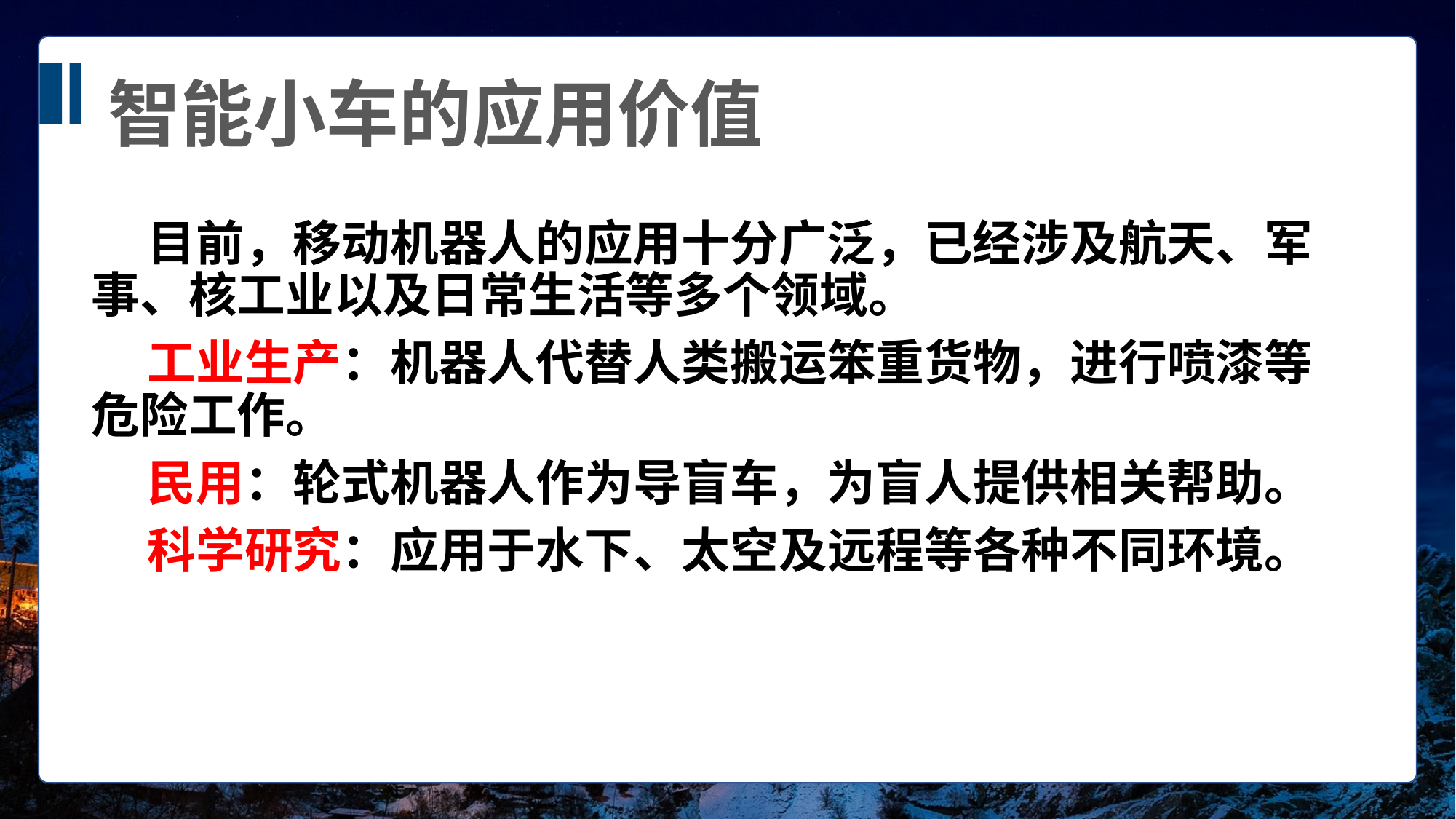

智能小车的应用价值
    目前，移动机器人的应用十分广泛，已经涉及航天、军事、核工业以及日常生活等多个领域。
    工业生产：机器人代替人类搬运笨重货物，进行喷漆等危险工作。
    民用：轮式机器人作为导盲车，为盲人提供相关帮助。
    科学研究：应用于水下、太空及远程等各种不同环境。